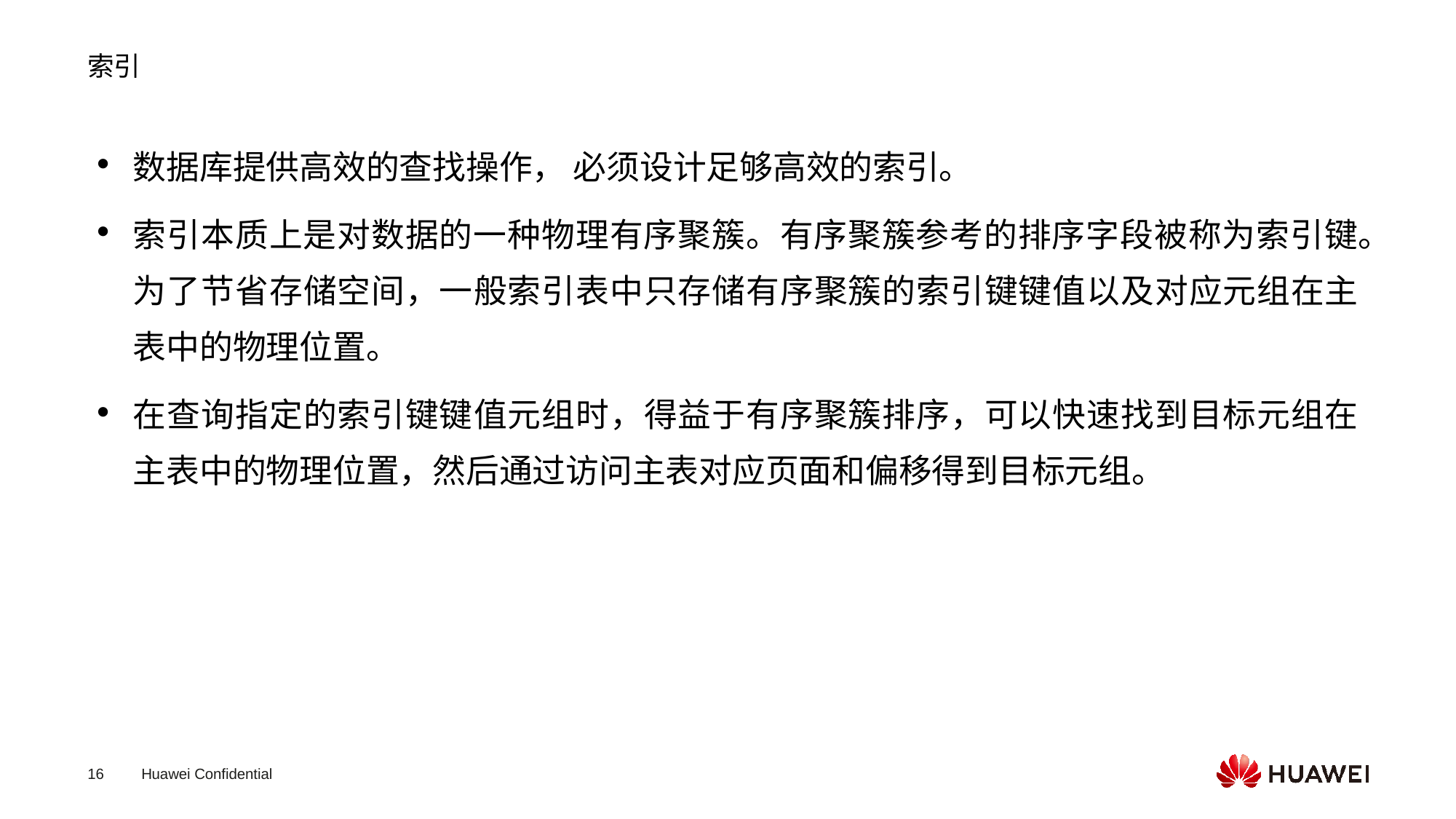

# 索引
数据库提供高效的查找操作， 必须设计足够高效的索引。
索引本质上是对数据的一种物理有序聚簇。有序聚簇参考的排序字段被称为索引键。为了节省存储空间，一般索引表中只存储有序聚簇的索引键键值以及对应元组在主表中的物理位置。
在查询指定的索引键键值元组时，得益于有序聚簇排序，可以快速找到目标元组在主表中的物理位置，然后通过访问主表对应页面和偏移得到目标元组。